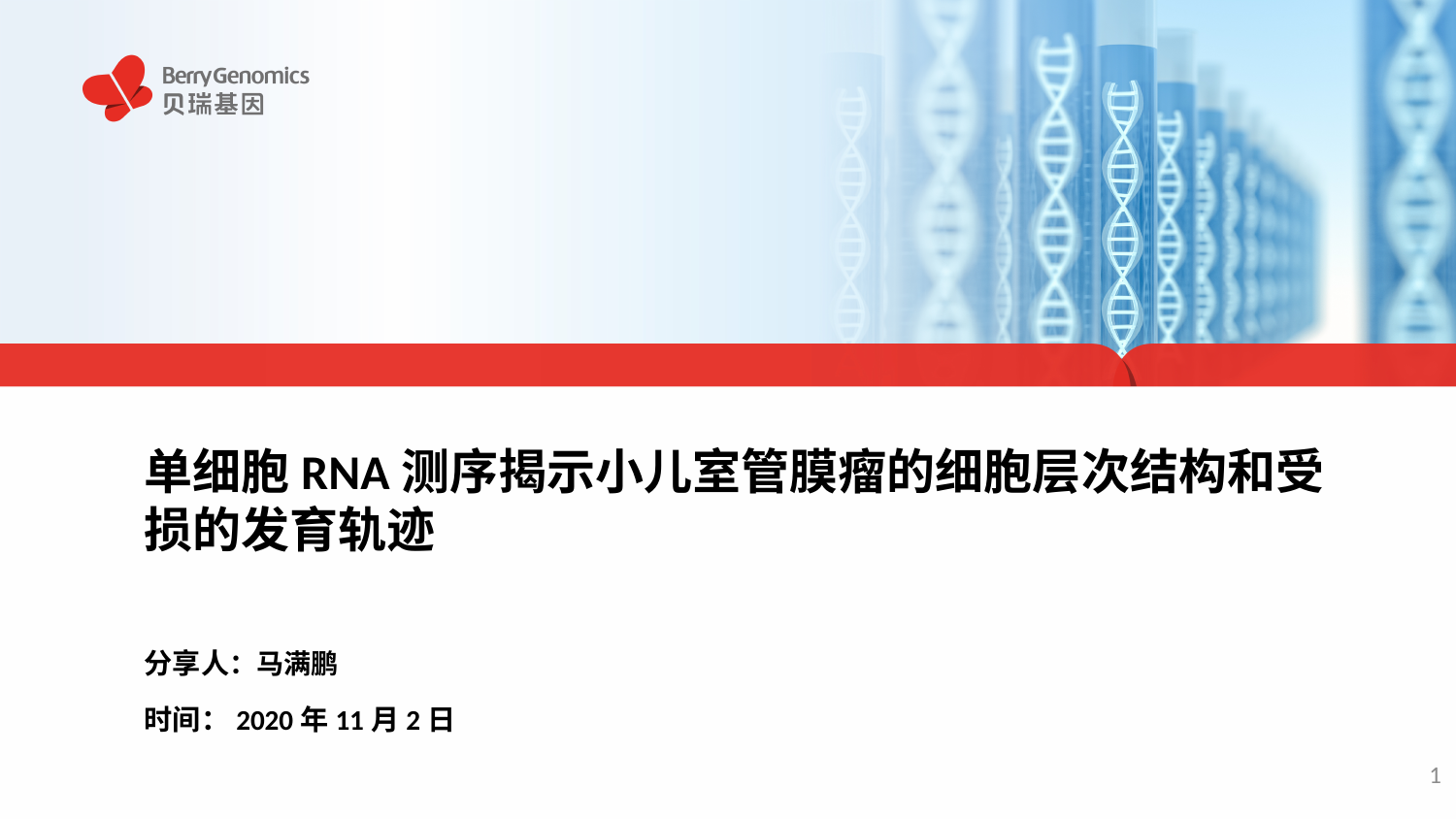

# 单细胞RNA测序揭示小儿室管膜瘤的细胞层次结构和受损的发育轨迹
分享人：马满鹏
时间：2020年11月2日
1